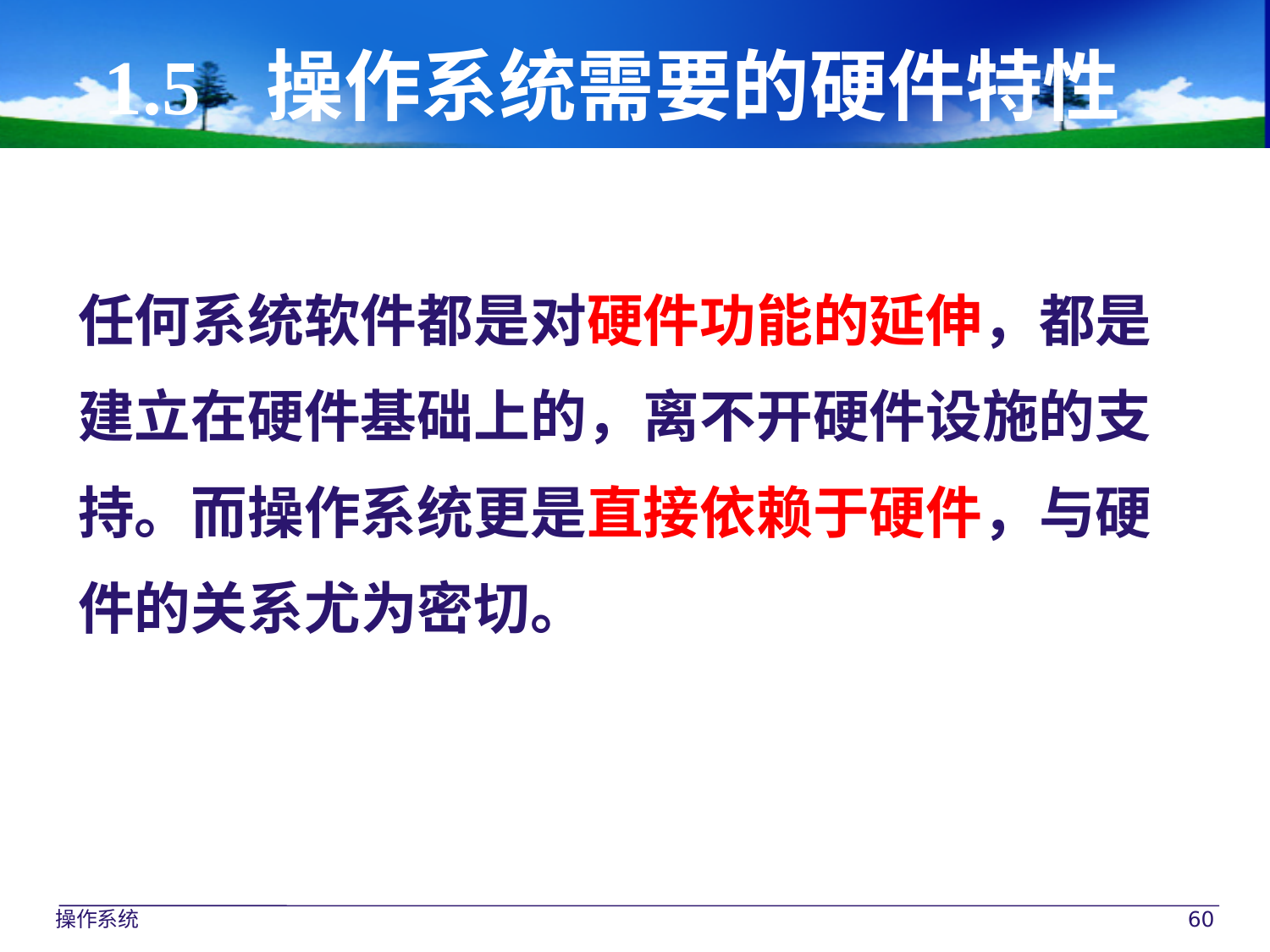

# 1.5 操作系统需要的硬件特性
任何系统软件都是对硬件功能的延伸，都是
建立在硬件基础上的，离不开硬件设施的支
持。而操作系统更是直接依赖于硬件，与硬
件的关系尤为密切。
操作系统
60